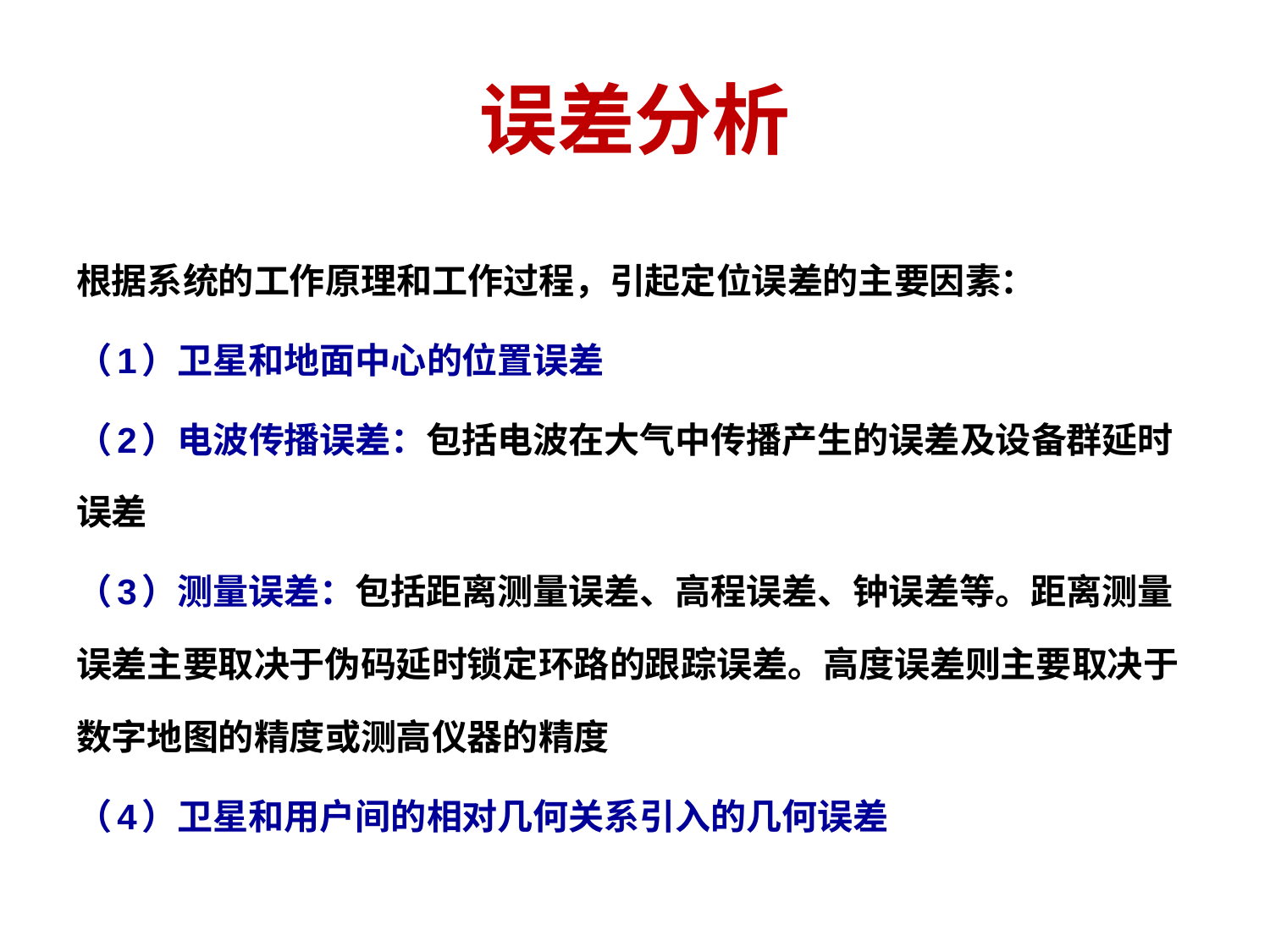

# 误差分析
根据系统的工作原理和工作过程，引起定位误差的主要因素：
（1）卫星和地面中心的位置误差
（2）电波传播误差：包括电波在大气中传播产生的误差及设备群延时误差
（3）测量误差：包括距离测量误差、高程误差、钟误差等。距离测量误差主要取决于伪码延时锁定环路的跟踪误差。高度误差则主要取决于数字地图的精度或测高仪器的精度
（4）卫星和用户间的相对几何关系引入的几何误差